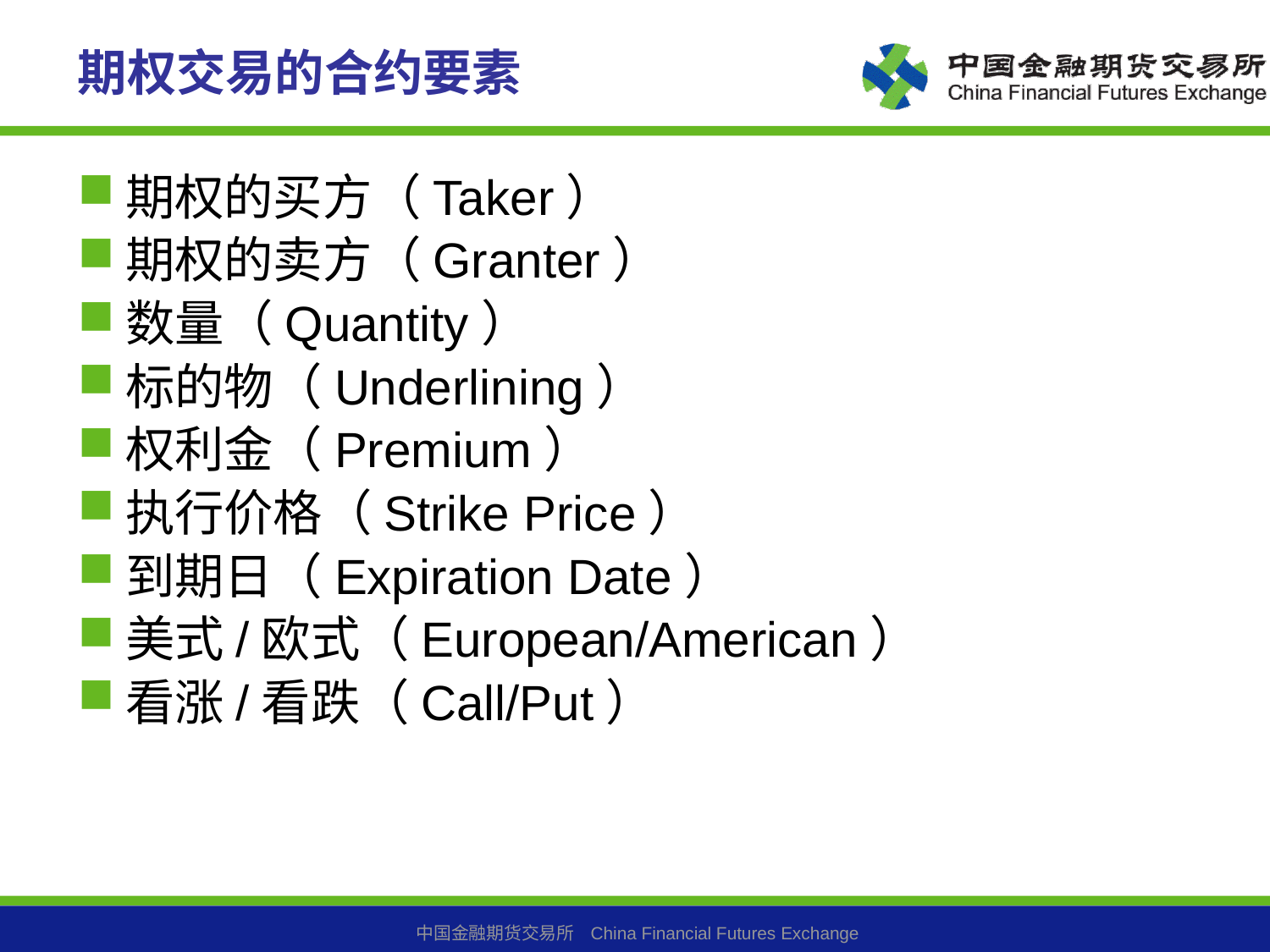

# 期权交易的合约要素
期权的买方（Taker）
期权的卖方（Granter）
数量（Quantity）
标的物（Underlining）
权利金（Premium）
执行价格（Strike Price）
到期日（Expiration Date）
美式/欧式（European/American）
看涨/看跌（Call/Put）